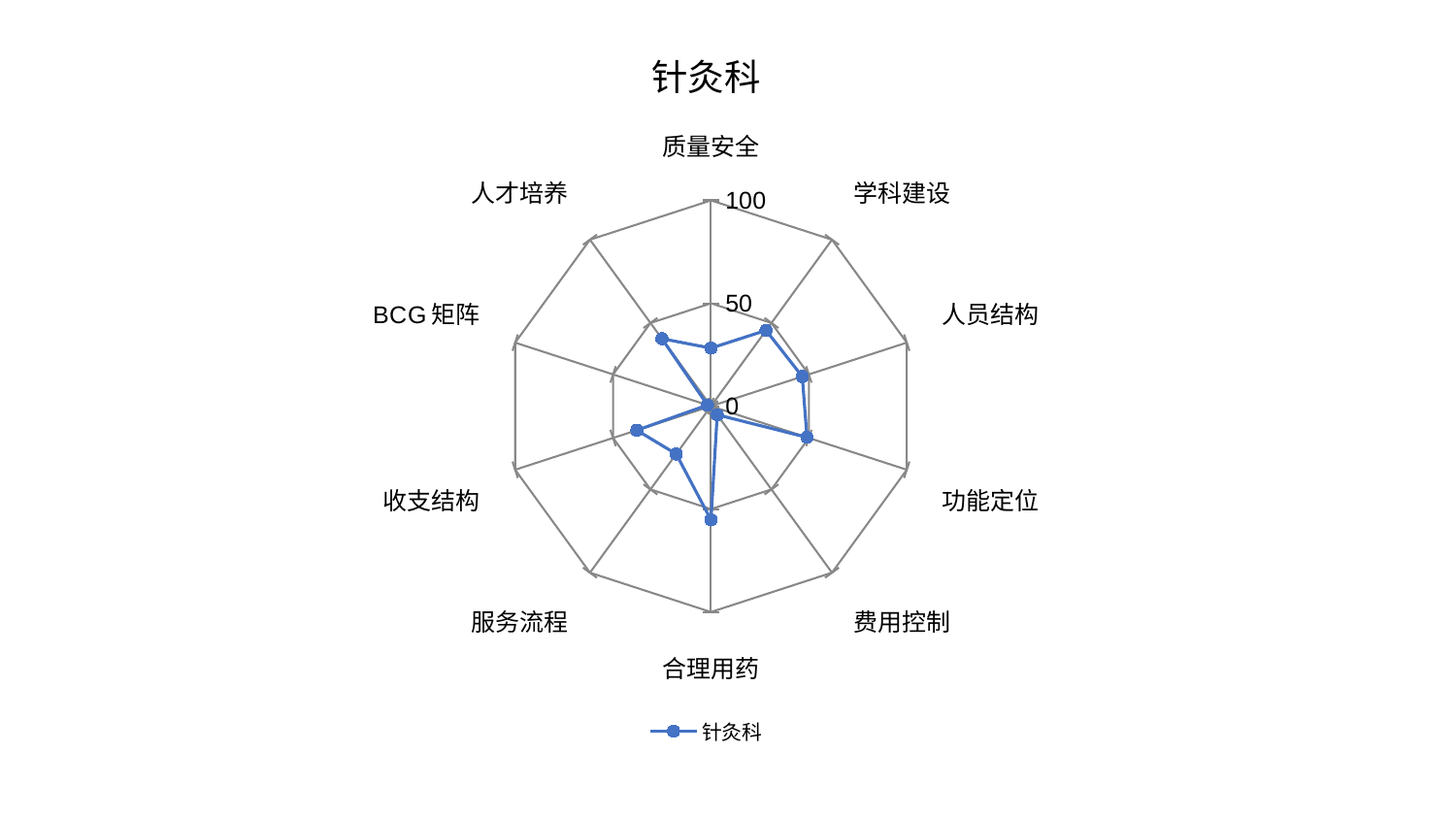

### Chart: 针灸科

| Category | 针灸科 |
|---|---|
| 质量安全 | 28.22735610546048 |
| 学科建设 | 45.5346991777192 |
| 人员结构 | 46.64738508185662 |
| 功能定位 | 49.040833126190805 |
| 费用控制 | 5.194408277305425 |
| 合理用药 | 55.237845307934684 |
| 服务流程 | 28.744570577853302 |
| 收支结构 | 37.86623018657376 |
| BCG矩阵 | 1.7577060182441293 |
| 人才培养 | 40.571284892564854 |
101